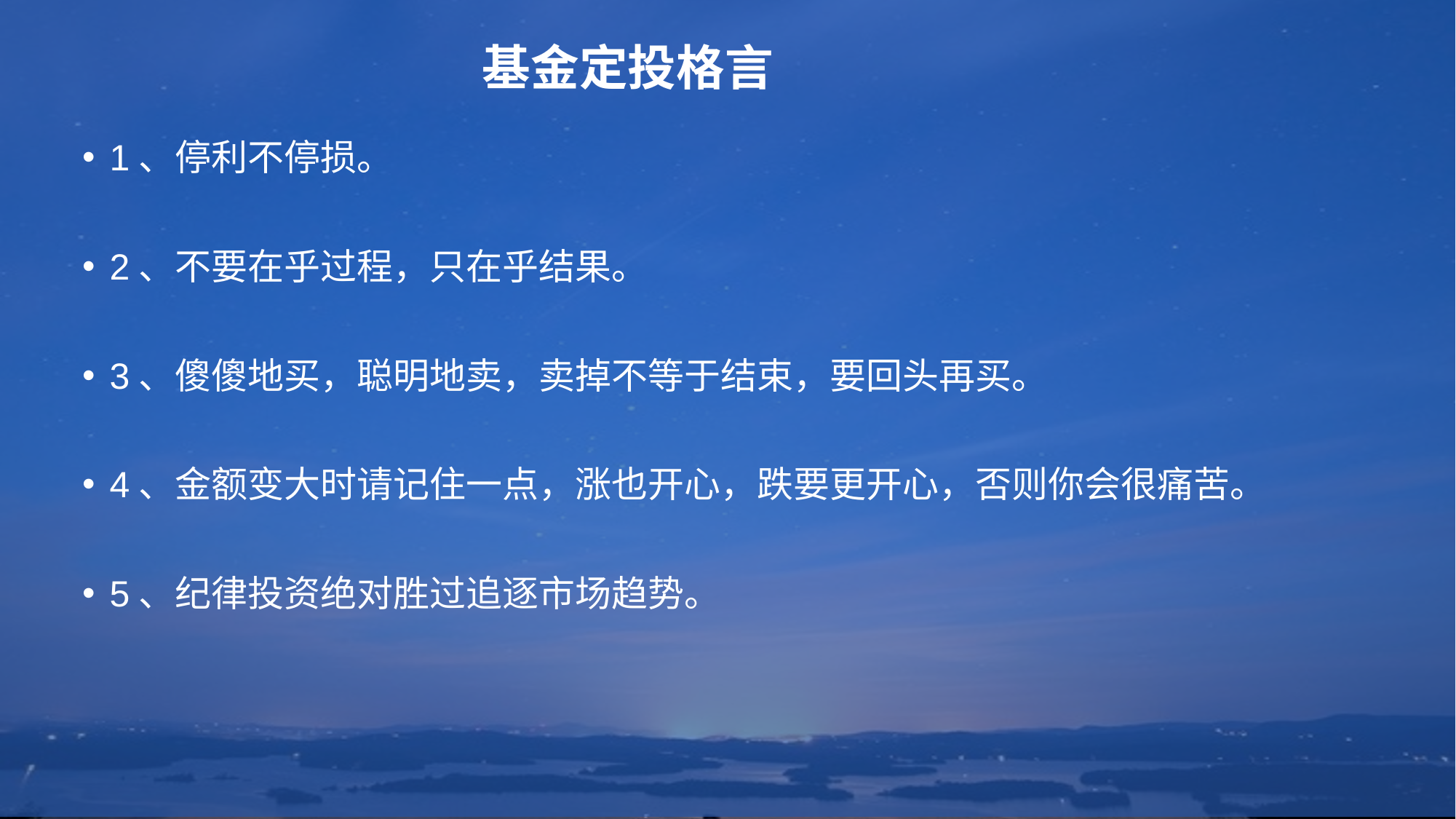

# 基金定投格言
1、停利不停损。

2、不要在乎过程，只在乎结果。

3、傻傻地买，聪明地卖，卖掉不等于结束，要回头再买。

4、金额变大时请记住一点，涨也开心，跌要更开心，否则你会很痛苦。

5、纪律投资绝对胜过追逐市场趋势。